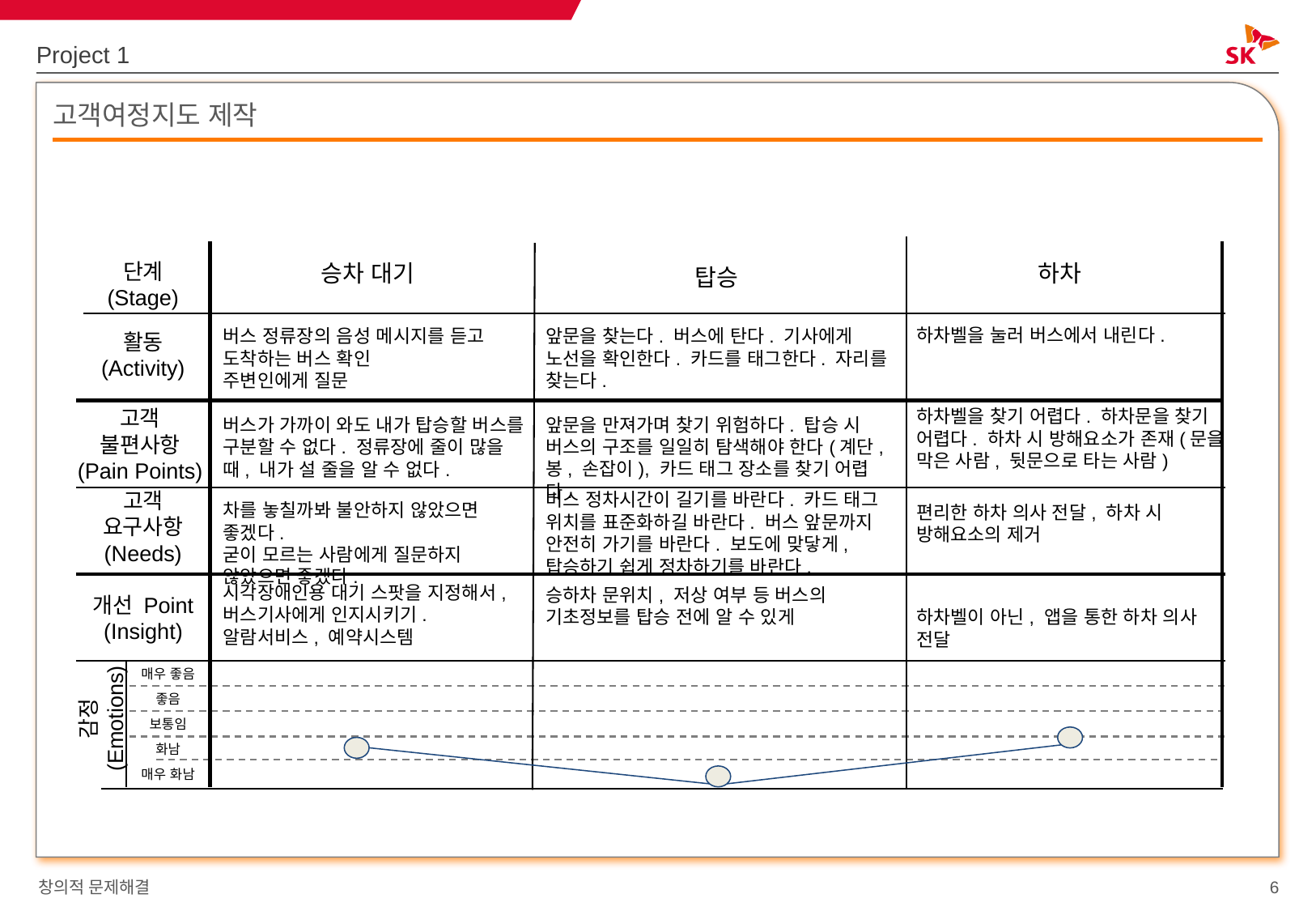

Project 1
# 고객여정지도 제작
승차 대기
하차
탑승
단계 (Stage)
버스 정류장의 음성 메시지를 듣고 도착하는 버스 확인
주변인에게 질문
앞문을 찾는다. 버스에 탄다. 기사에게 노선을 확인한다. 카드를 태그한다. 자리를 찾는다.
하차벨을 눌러 버스에서 내린다.
활동
(Activity)

하차벨을 찾기 어렵다. 하차문을 찾기 어렵다. 하차 시 방해요소가 존재(문을 막은 사람, 뒷문으로 타는 사람)
앞문을 만져가며 찾기 위험하다. 탑승 시 버스의 구조를 일일히 탐색해야 한다(계단, 봉, 손잡이), 카드 태그 장소를 찾기 어렵다.
버스가 가까이 와도 내가 탑승할 버스를 구분할 수 없다. 정류장에 줄이 많을 때, 내가 설 줄을 알 수 없다.
고객
불편사항
(Pain Points)
버스 정차시간이 길기를 바란다. 카드 태그 위치를 표준화하길 바란다. 버스 앞문까지 안전히 가기를 바란다. 보도에 맞닿게, 탑승하기 쉽게 정차하기를 바란다.
차를 놓칠까봐 불안하지 않았으면 좋겠다.
굳이 모르는 사람에게 질문하지 않았으면 좋겠다.
고객
요구사항
(Needs)
편리한 하차 의사 전달, 하차 시 방해요소의 제거
시각장애인용 대기 스팟을 지정해서, 버스기사에게 인지시키기.
알람서비스, 예약시스템
승하차 문위치, 저상 여부 등 버스의 기초정보를 탑승 전에 알 수 있게
개선 Point
(Insight)
하차벨이 아닌, 앱을 통한 하차 의사 전달
매우 좋음
좋음
감정
(Emotions)
보통임

화남

매우 화남